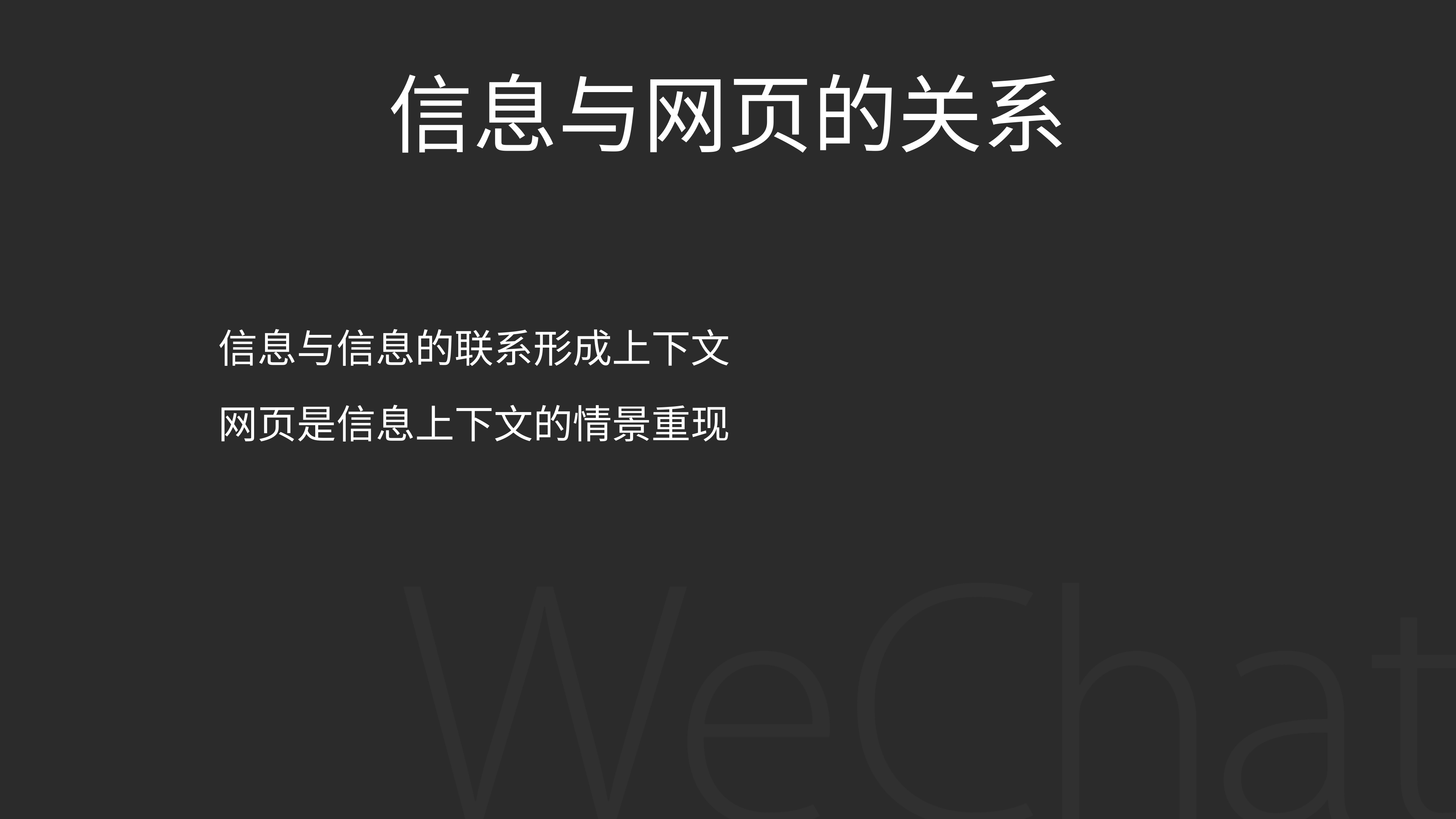

# 信息与网页的关系
信息与信息的联系形成上下文
网页是信息上下文的情景重现